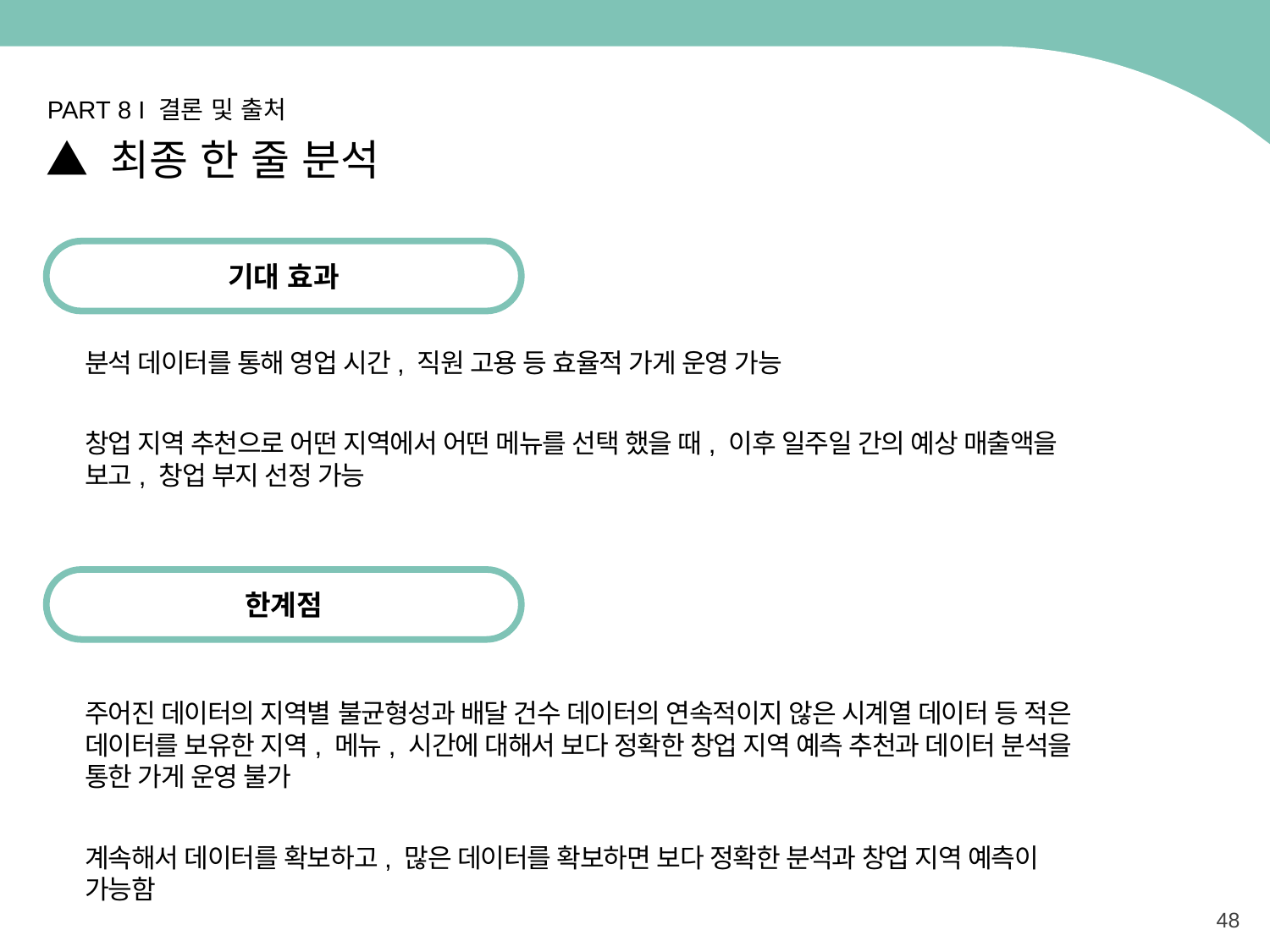

PART 8 I 결론 및 출처
▲ 최종 한 줄 분석

기대 효과
분석 데이터를 통해 영업 시간, 직원 고용 등 효율적 가게 운영 가능

창업 지역 추천으로 어떤 지역에서 어떤 메뉴를 선택 했을 때, 이후 일주일 간의 예상 매출액을 보고, 창업 부지 선정 가능

한계점
주어진 데이터의 지역별 불균형성과 배달 건수 데이터의 연속적이지 않은 시계열 데이터 등 적은 데이터를 보유한 지역, 메뉴, 시간에 대해서 보다 정확한 창업 지역 예측 추천과 데이터 분석을 통한 가게 운영 불가

계속해서 데이터를 확보하고, 많은 데이터를 확보하면 보다 정확한 분석과 창업 지역 예측이 가능함
48